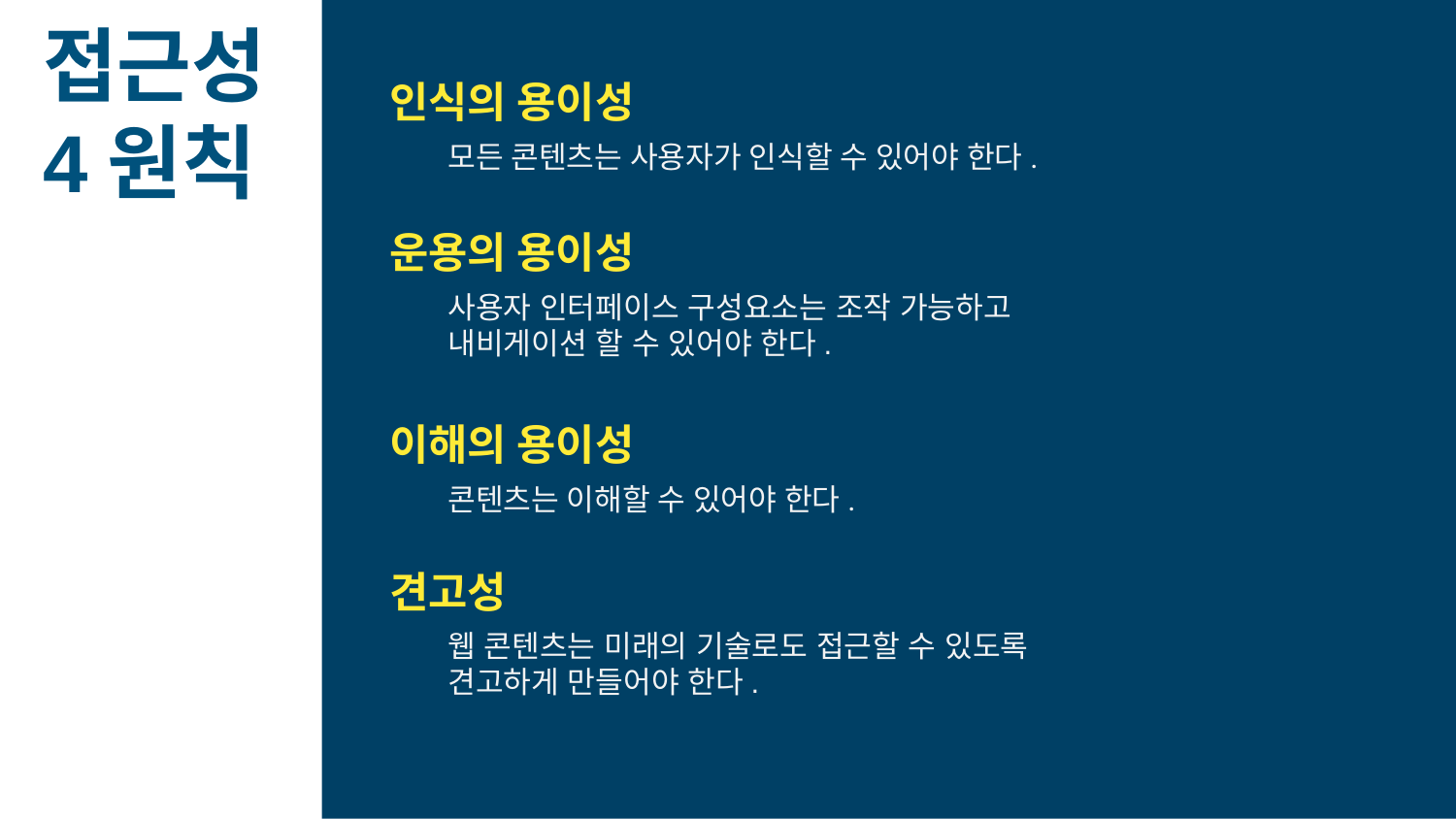

접근성
4원칙

인식의 용이성
모든 콘텐츠는 사용자가 인식할 수 있어야 한다.
운용의 용이성
사용자 인터페이스 구성요소는 조작 가능하고
내비게이션 할 수 있어야 한다.
이해의 용이성
콘텐츠는 이해할 수 있어야 한다.
견고성
웹 콘텐츠는 미래의 기술로도 접근할 수 있도록
견고하게 만들어야 한다.